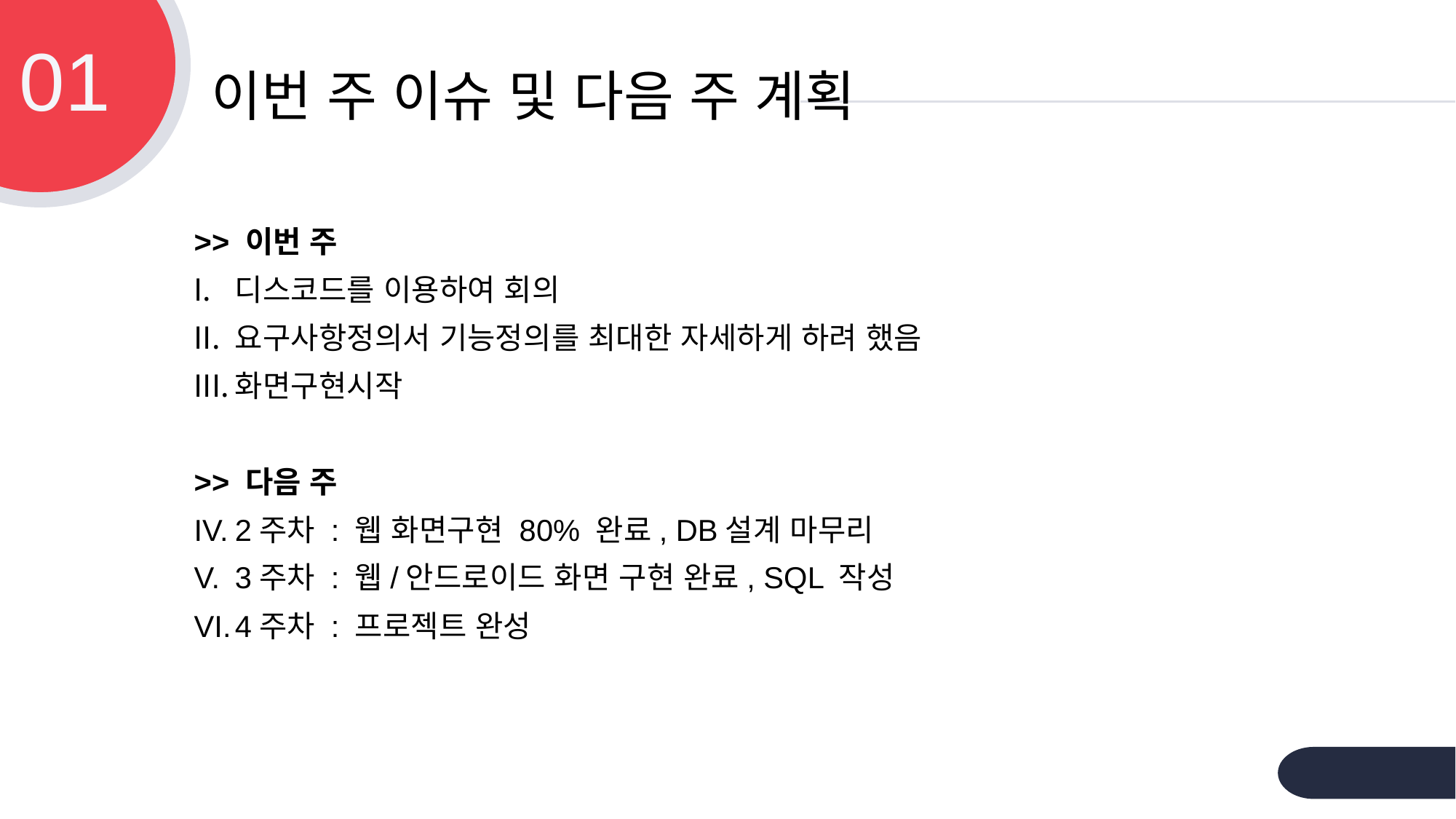

01
# 이번 주 이슈 및 다음 주 계획
>> 이번 주
디스코드를 이용하여 회의
요구사항정의서 기능정의를 최대한 자세하게 하려 했음
화면구현시작

>> 다음 주
2주차 : 웹 화면구현 80% 완료, DB설계 마무리
3주차 : 웹/안드로이드 화면 구현 완료, SQL 작성
4주차 : 프로젝트 완성